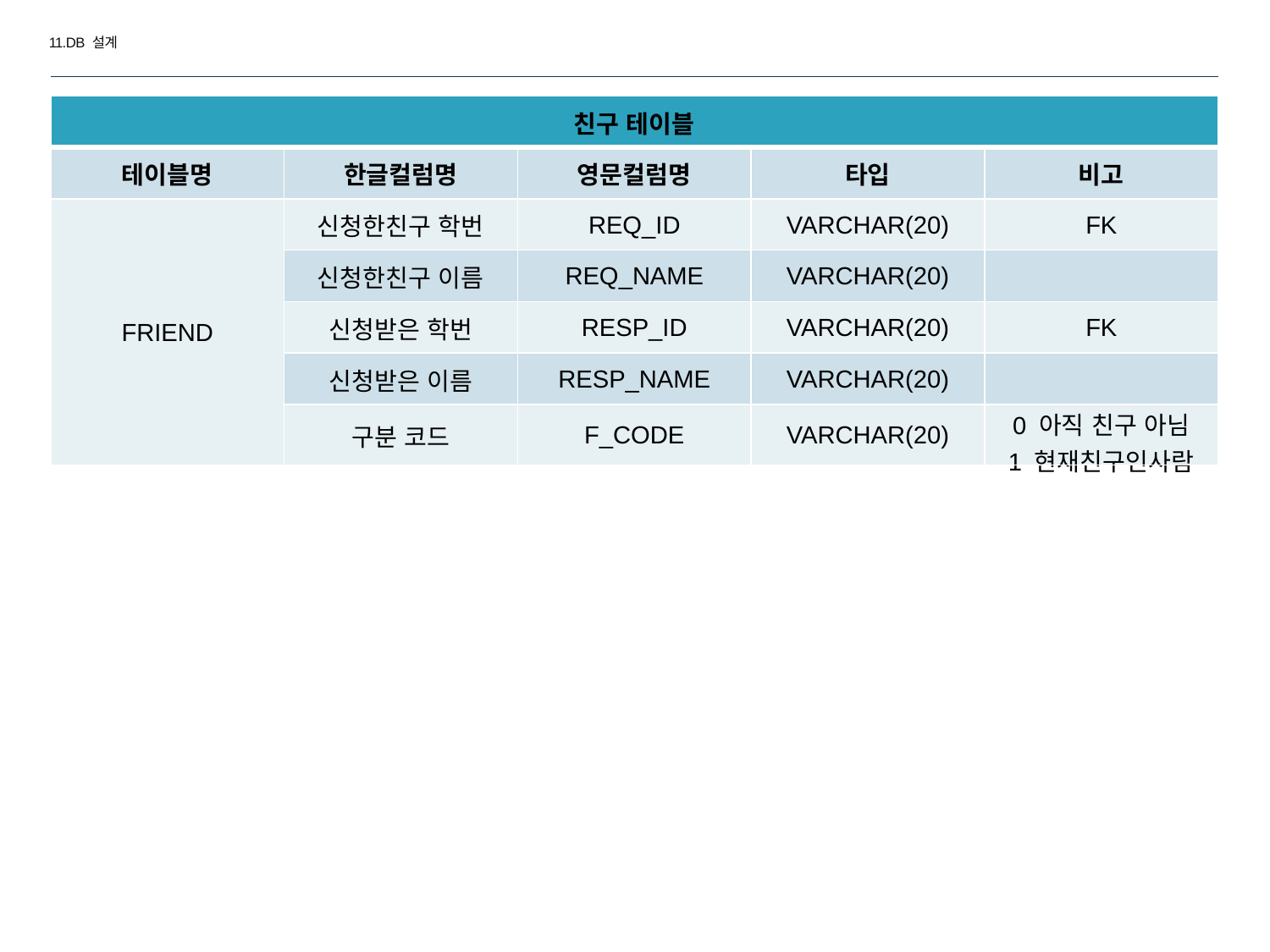

11.DB 설계
| 친구 테이블 |  |  |  |  |
| --- | --- | --- | --- | --- |
| 테이블명 | 한글컬럼명 | 영문컬럼명 | 타입 | 비고 |
| FRIEND | 신청한친구 학번 | REQ\_ID | VARCHAR(20) | FK |
|  | 신청한친구 이름 | REQ\_NAME | VARCHAR(20) |  |
|  | 신청받은 학번 | RESP\_ID | VARCHAR(20) | FK |
|  | 신청받은 이름 | RESP\_NAME | VARCHAR(20) |  |
|  | 구분 코드 | F\_CODE | VARCHAR(20) | 0 아직 친구 아님 1 현재친구인사람 |